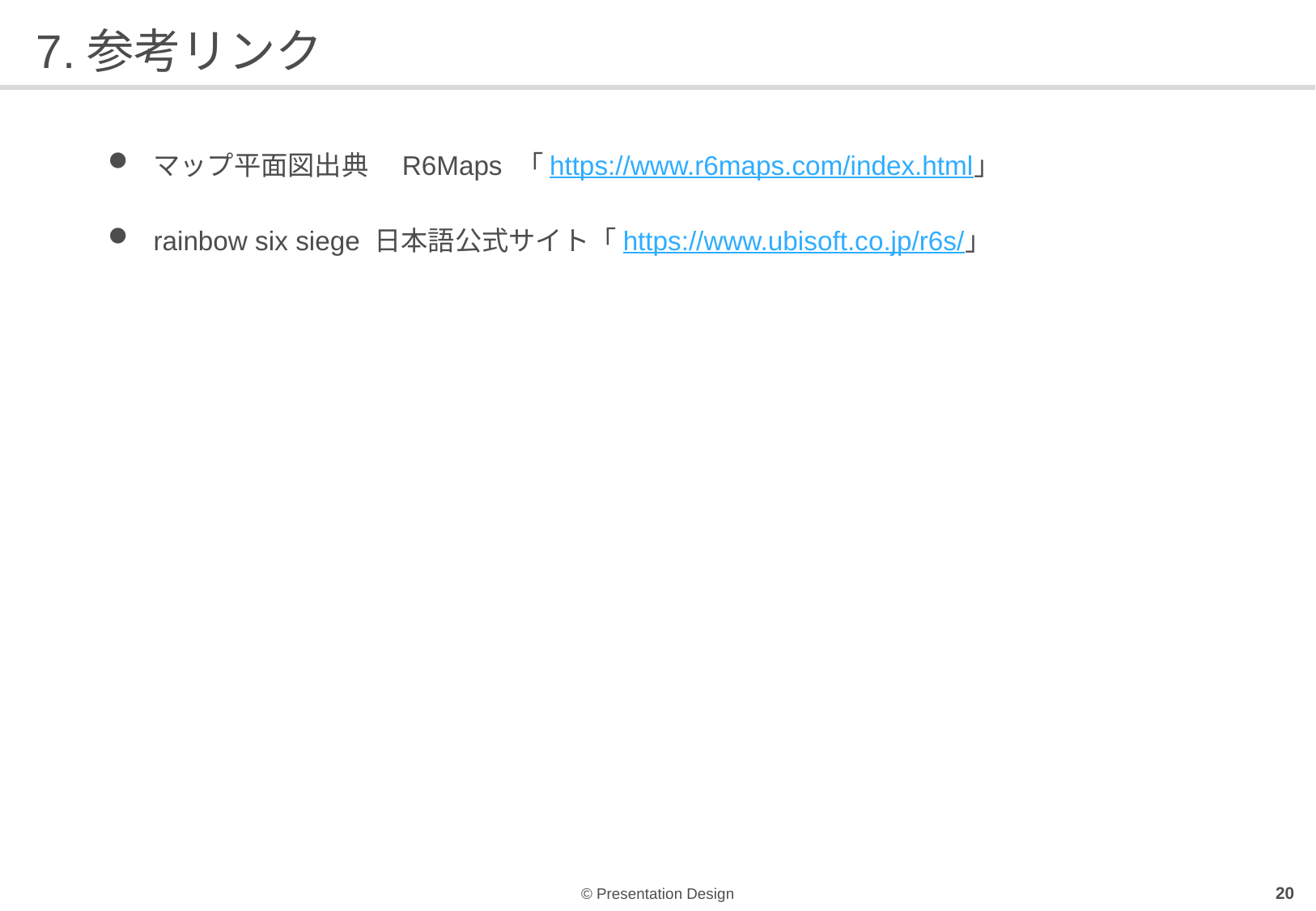

# 7.参考リンク
マップ平面図出典　R6Maps 「https://www.r6maps.com/index.html」
rainbow six siege 日本語公式サイト「https://www.ubisoft.co.jp/r6s/」
20